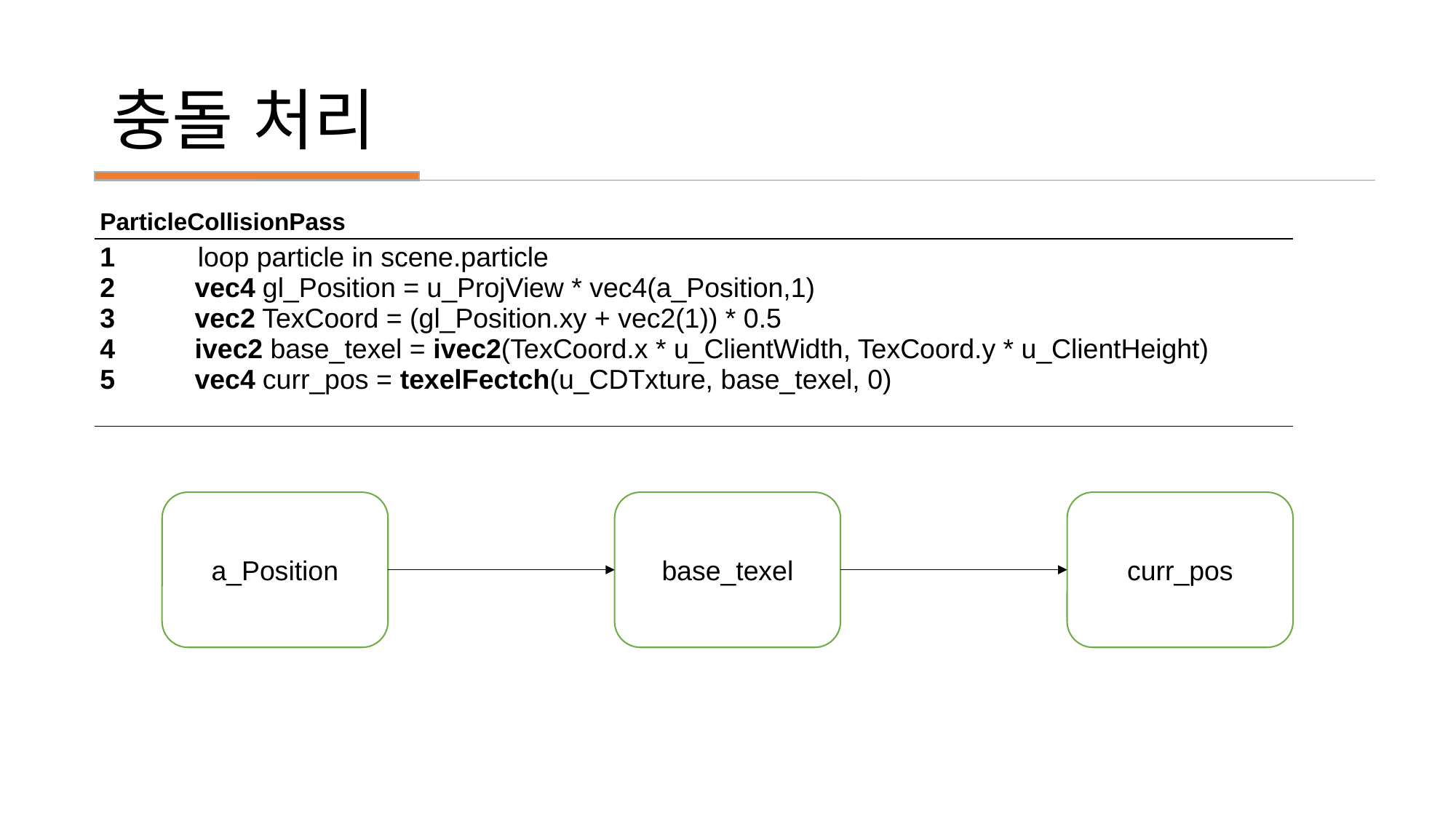

# 충돌 처리
| ParticleCollisionPass |  |
| --- | --- |
| 1 2 3 4 5 | loop particle in scene.particle vec4 gl\_Position = u\_ProjView \* vec4(a\_Position,1) vec2 TexCoord = (gl\_Position.xy + vec2(1)) \* 0.5 ivec2 base\_texel = ivec2(TexCoord.x \* u\_ClientWidth, TexCoord.y \* u\_ClientHeight) vec4 curr\_pos = texelFectch(u\_CDTxture, base\_texel, 0) |
a_Position
base_texel
curr_pos